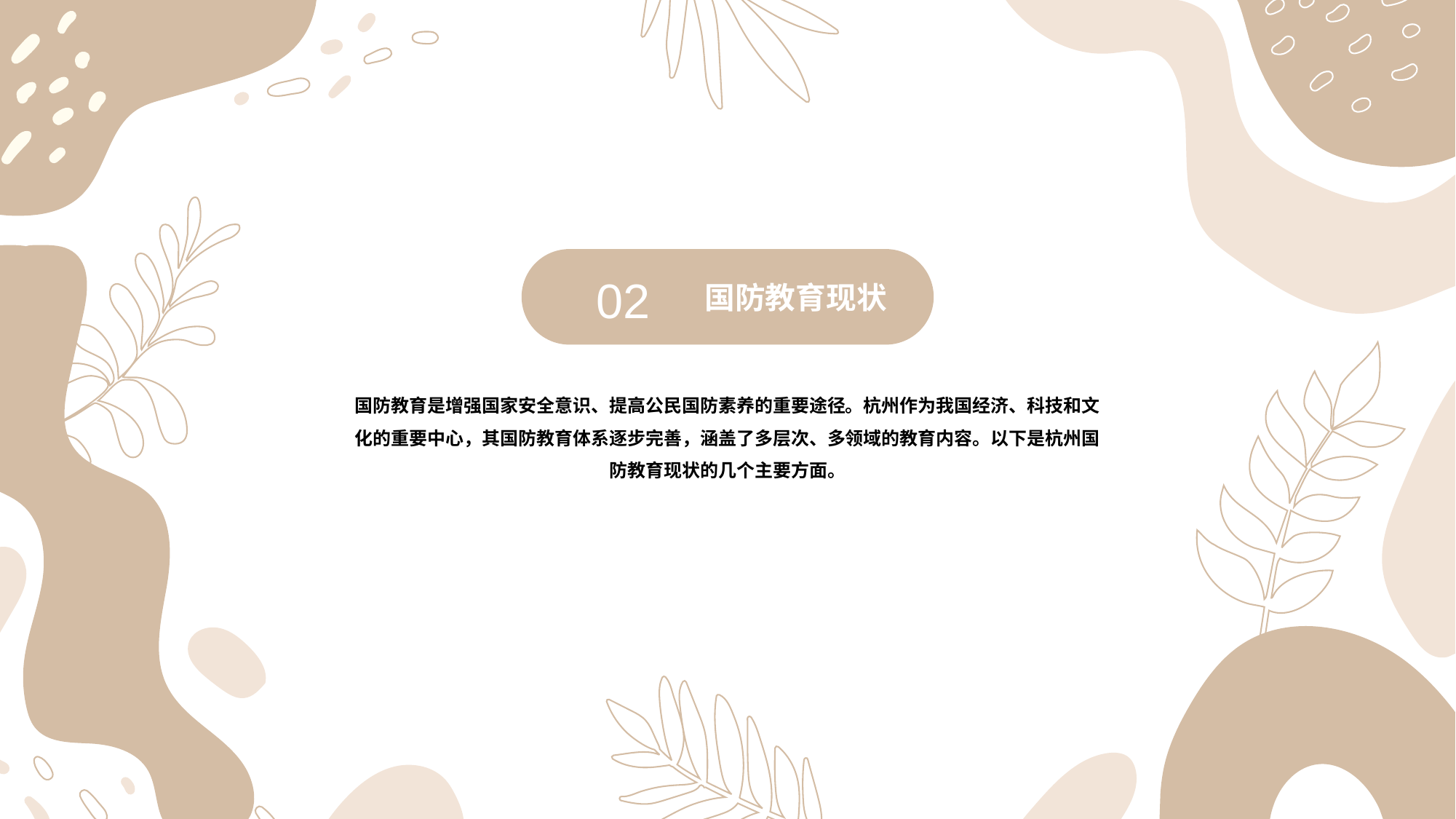

02
国防教育现状

国防教育是增强国家安全意识、提高公民国防素养的重要途径。杭州作为我国经济、科技和文化的重要中心，其国防教育体系逐步完善，涵盖了多层次、多领域的教育内容。以下是杭州国防教育现状的几个主要方面。